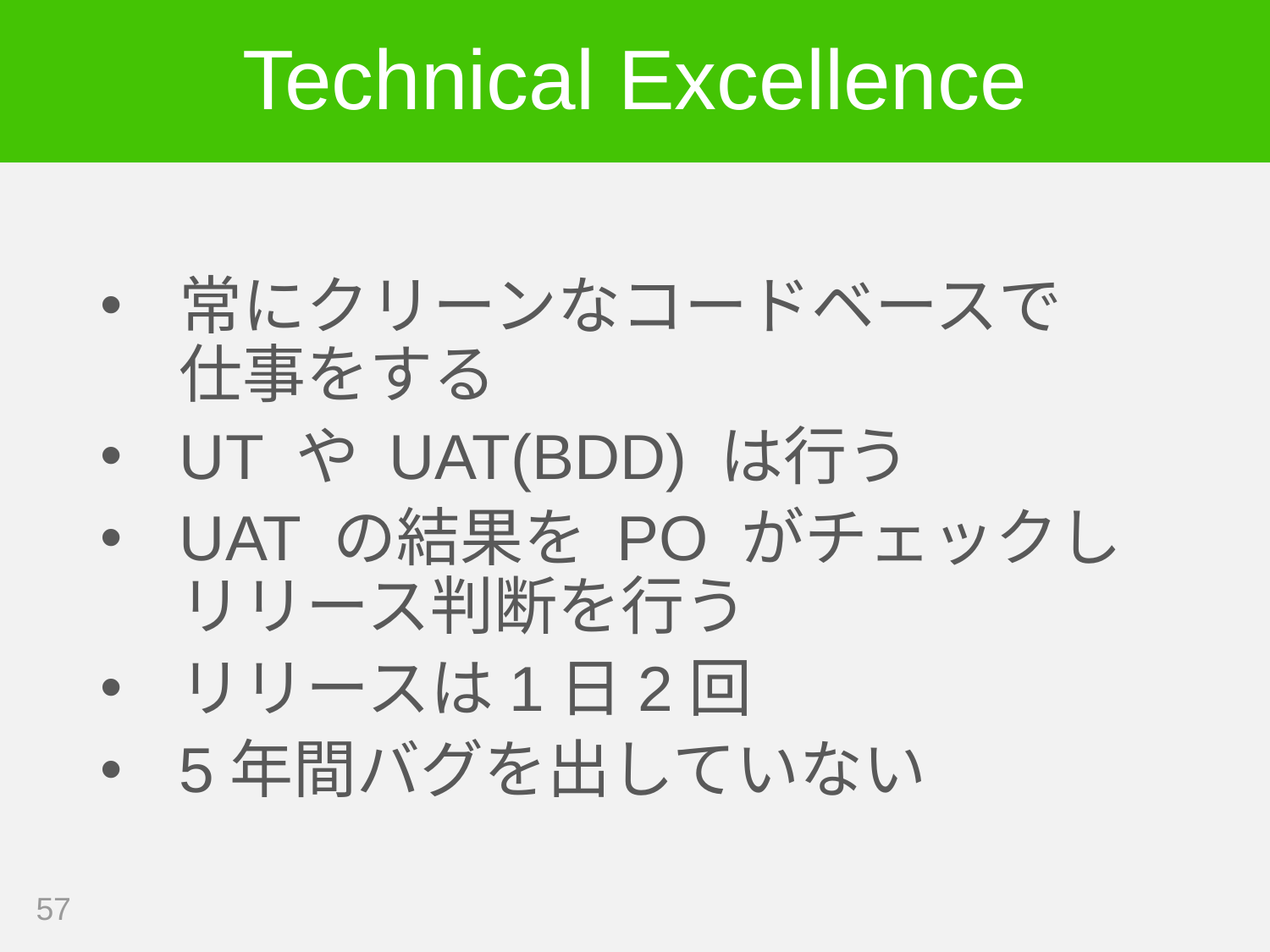

# Technical Excellence
常にクリーンなコードベースで
仕事をする
UT や UAT(BDD) は行う
UAT の結果を PO がチェックし
リリース判断を行う
リリースは1日2回
5年間バグを出していない
57